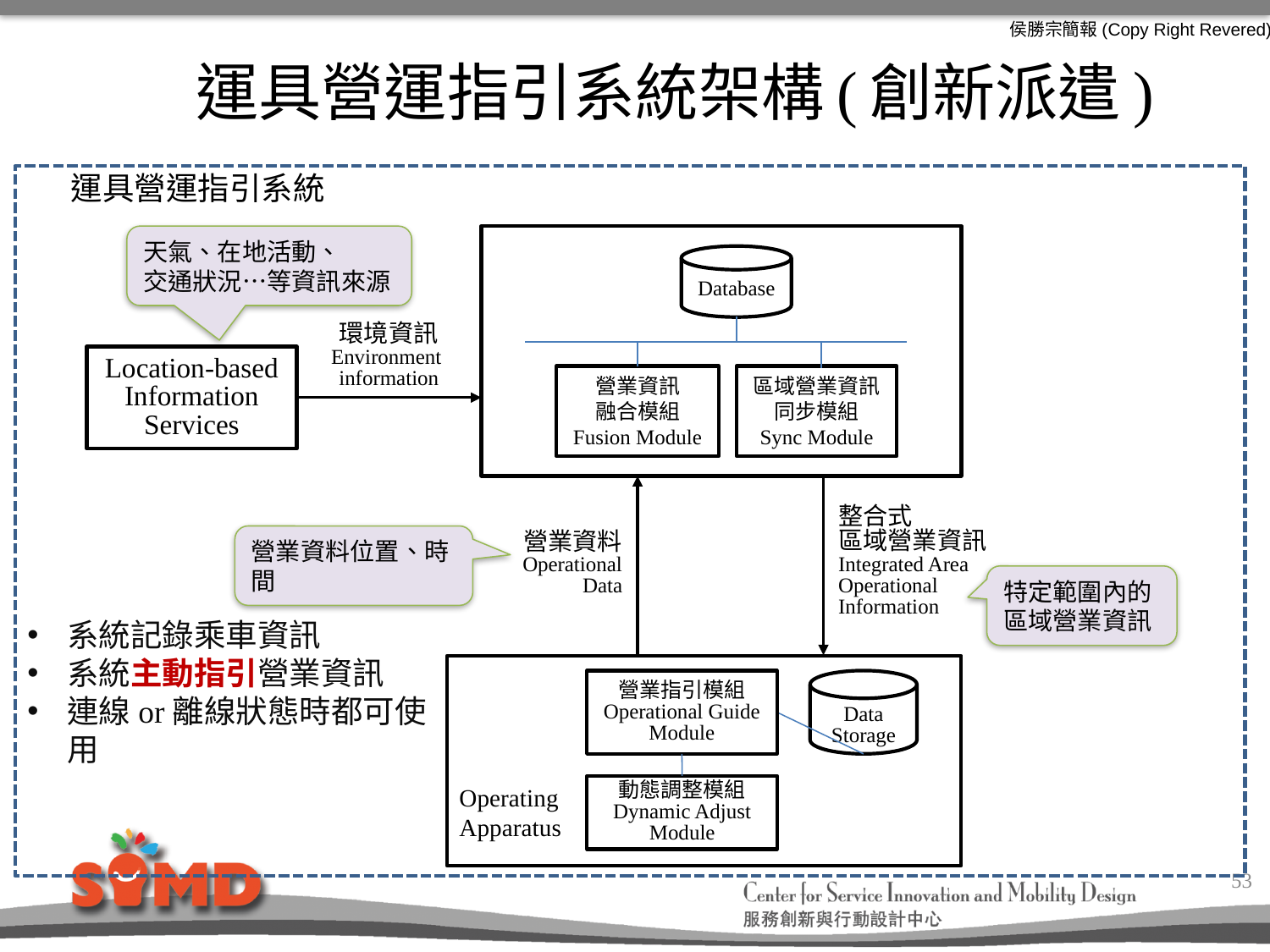

# 運具營運指引系統架構(創新派遣)
運具營運指引系統

天氣、在地活動、
交通狀況…等資訊來源

Database
營業資訊
融合模組
Fusion Module
區域營業資訊
同步模組
Sync Module
環境資訊
Environment
information
Location-based Information Services
整合式
區域營業資訊
Integrated Area
Operational
Information
營業資料位置、時間
營業資料
Operational
Data
特定範圍內的
區域營業資訊

營業指引模組
Operational Guide Module
動態調整模組
Dynamic Adjust Module
Data Storage
Operating Apparatus
系統記錄乘車資訊
系統主動指引營業資訊
連線or離線狀態時都可使用
53